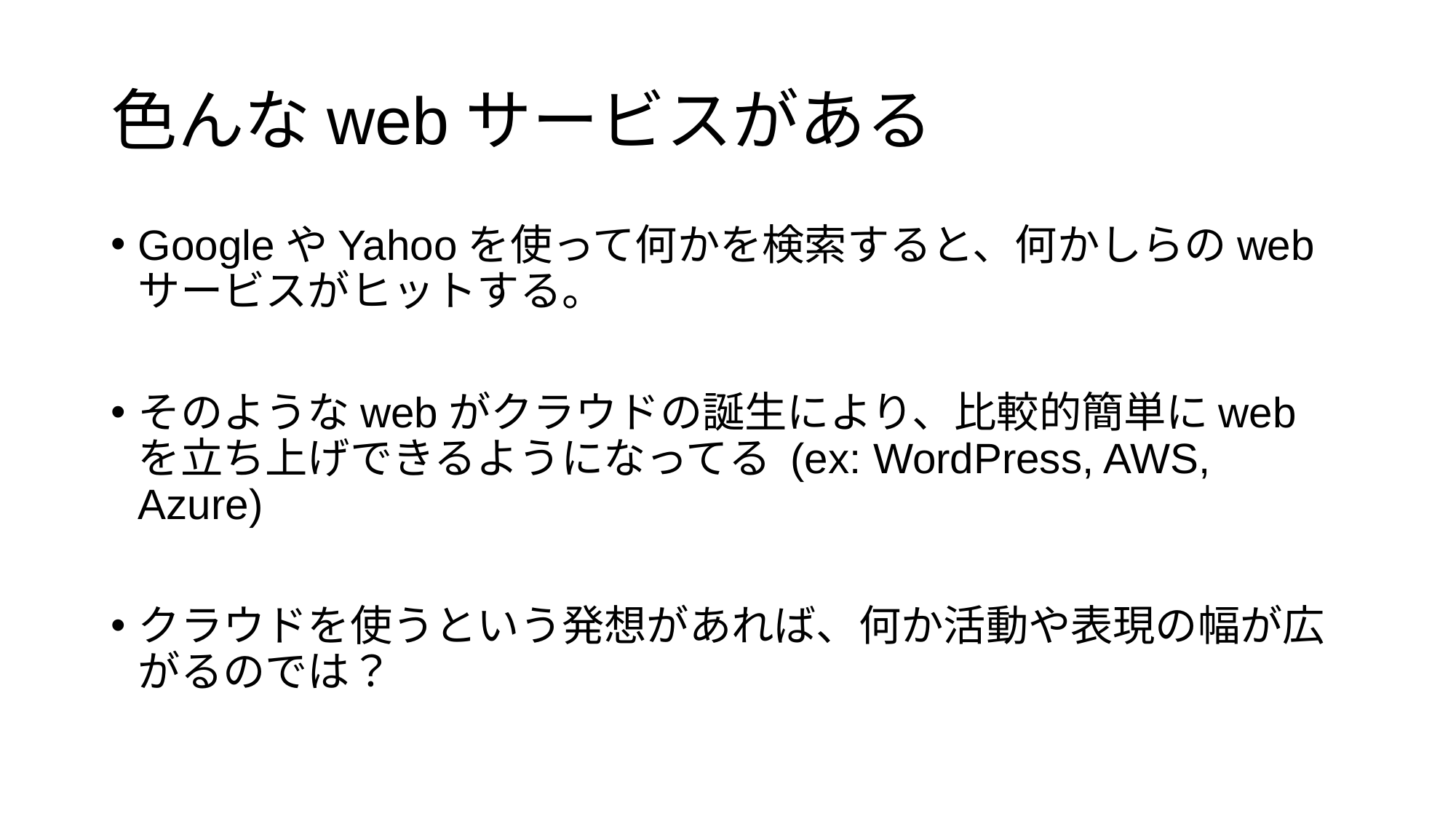

# 色んなwebサービスがある
GoogleやYahooを使って何かを検索すると、何かしらのwebサービスがヒットする。

そのようなwebがクラウドの誕生により、比較的簡単にwebを立ち上げできるようになってる (ex: WordPress, AWS, Azure)

クラウドを使うという発想があれば、何か活動や表現の幅が広がるのでは？